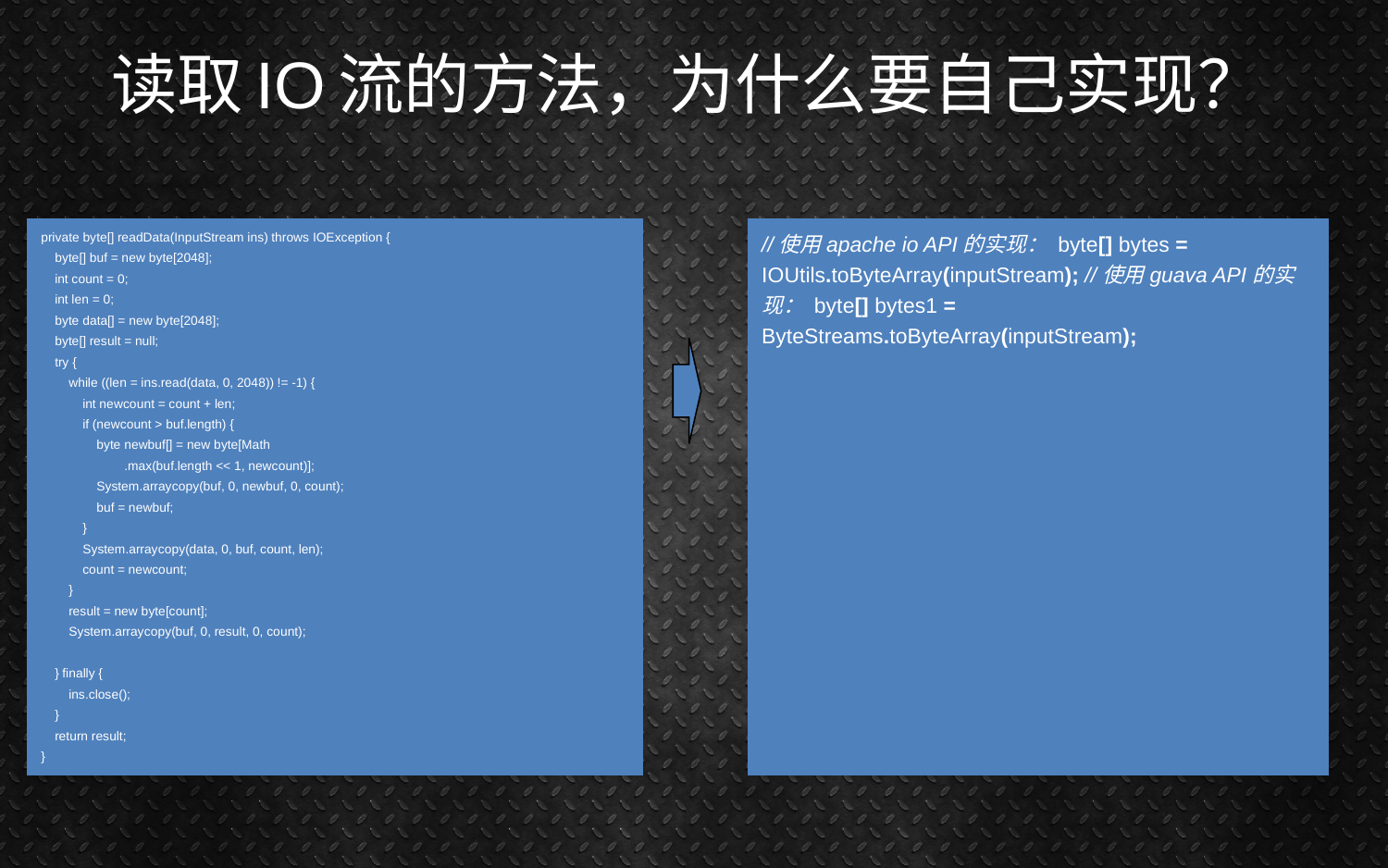

# 读取IO流的方法，为什么要自己实现？
private byte[] readData(InputStream ins) throws IOException {
    byte[] buf = new byte[2048];
    int count = 0;
    int len = 0;
    byte data[] = new byte[2048];
    byte[] result = null;
    try {
        while ((len = ins.read(data, 0, 2048)) != -1) {
            int newcount = count + len;
            if (newcount > buf.length) {
                byte newbuf[] = new byte[Math
                        .max(buf.length << 1, newcount)];
                System.arraycopy(buf, 0, newbuf, 0, count);
                buf = newbuf;
            }
            System.arraycopy(data, 0, buf, count, len);
            count = newcount;
        }
        result = new byte[count];
        System.arraycopy(buf, 0, result, 0, count);

    } finally {
        ins.close();
    }
    return result;
}
//使用apache io API的实现： byte[] bytes = IOUtils.toByteArray(inputStream); //使用guava API的实现： byte[] bytes1 = ByteStreams.toByteArray(inputStream);